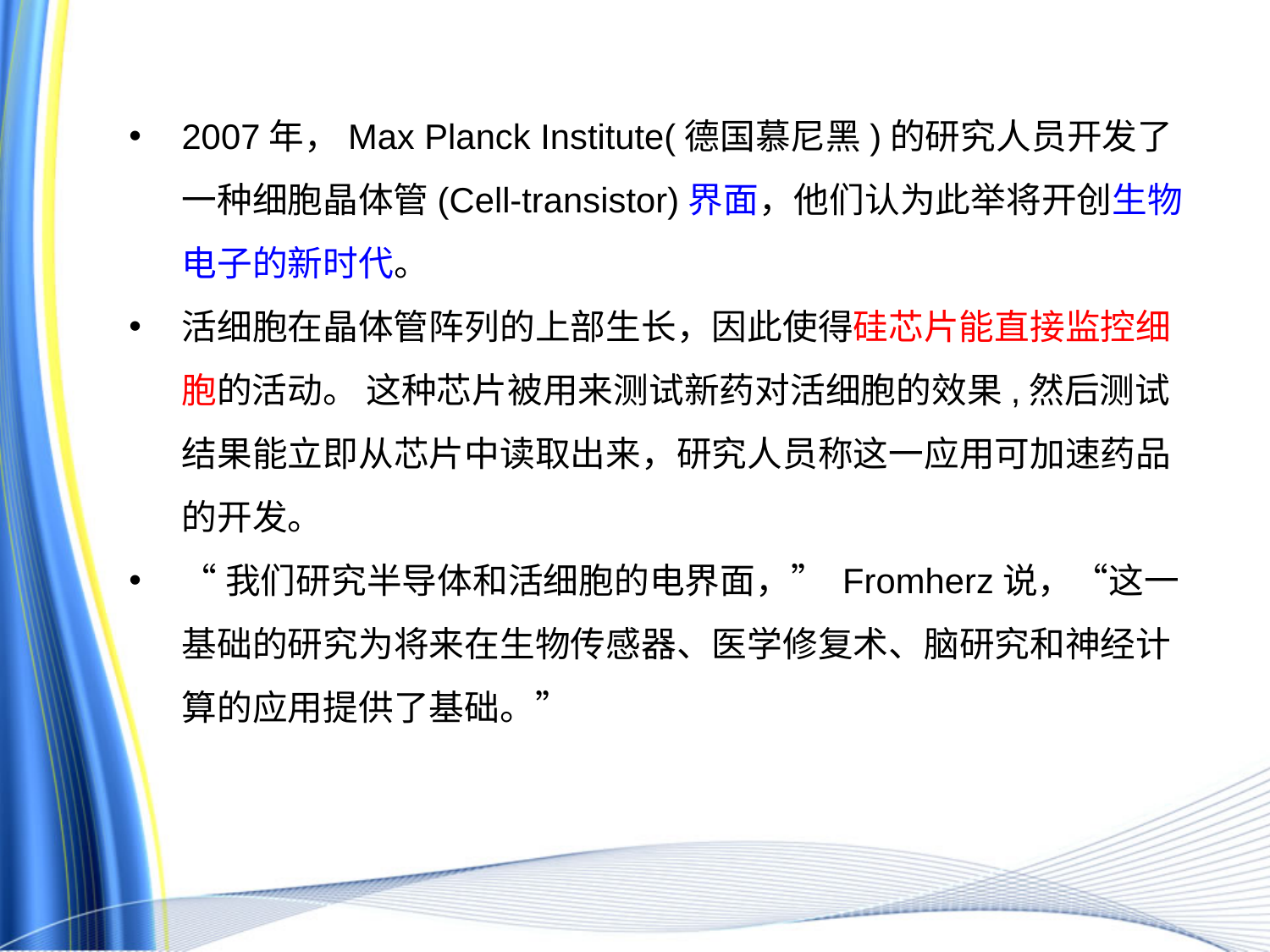

2007年，Max Planck Institute(德国慕尼黑)的研究人员开发了一种细胞晶体管(Cell-transistor)界面，他们认为此举将开创生物电子的新时代。
活细胞在晶体管阵列的上部生长，因此使得硅芯片能直接监控细胞的活动。 这种芯片被用来测试新药对活细胞的效果,然后测试结果能立即从芯片中读取出来，研究人员称这一应用可加速药品的开发。
“我们研究半导体和活细胞的电界面，” Fromherz说，“这一基础的研究为将来在生物传感器、医学修复术、脑研究和神经计算的应用提供了基础。”